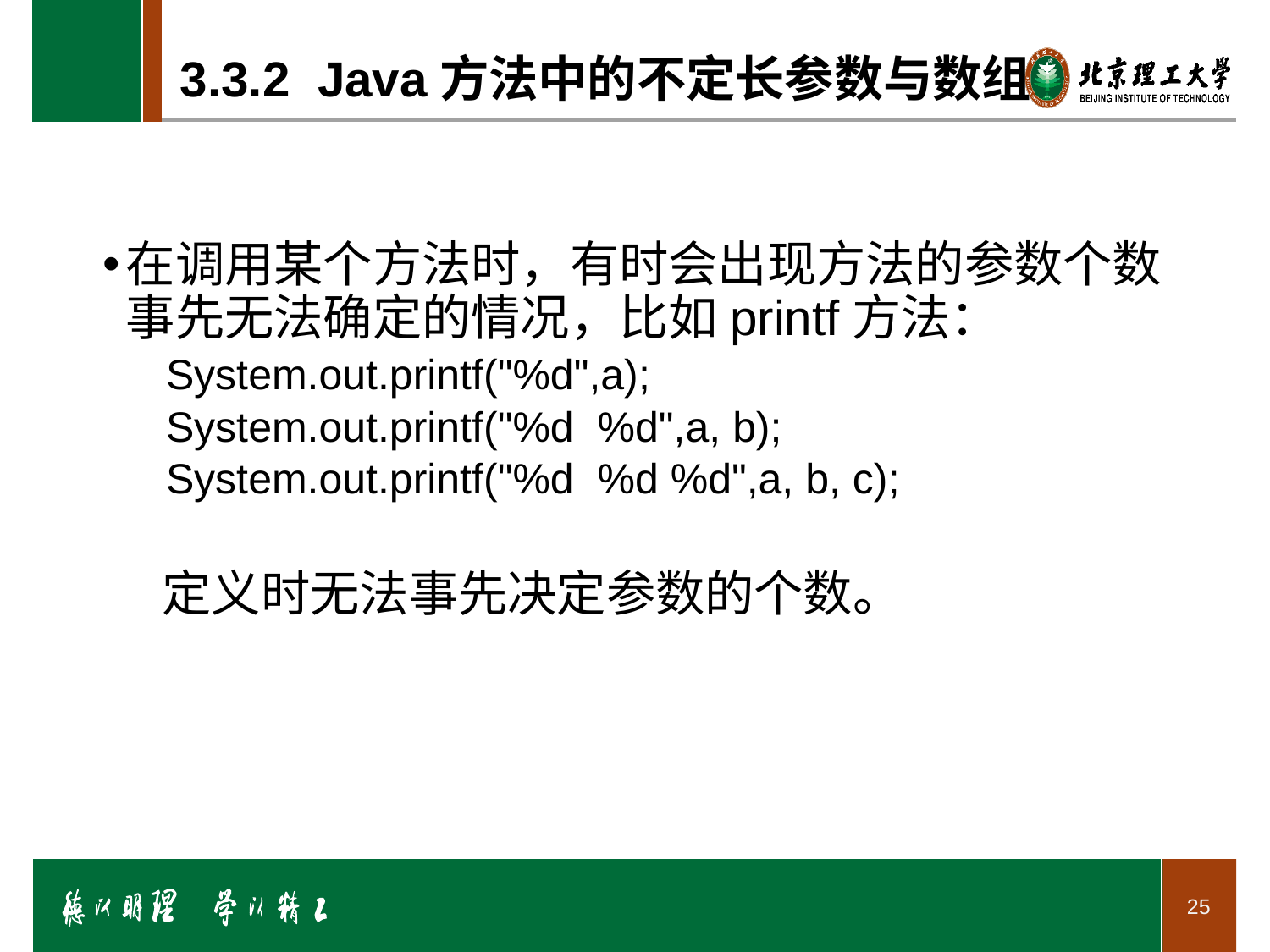

# 3.3.2  Java方法中的不定长参数与数组
在调用某个方法时，有时会出现方法的参数个数事先无法确定的情况，比如printf方法：
System.out.printf("%d",a);
System.out.printf("%d  %d",a, b);
System.out.printf("%d  %d %d",a, b, c);

   定义时无法事先决定参数的个数。